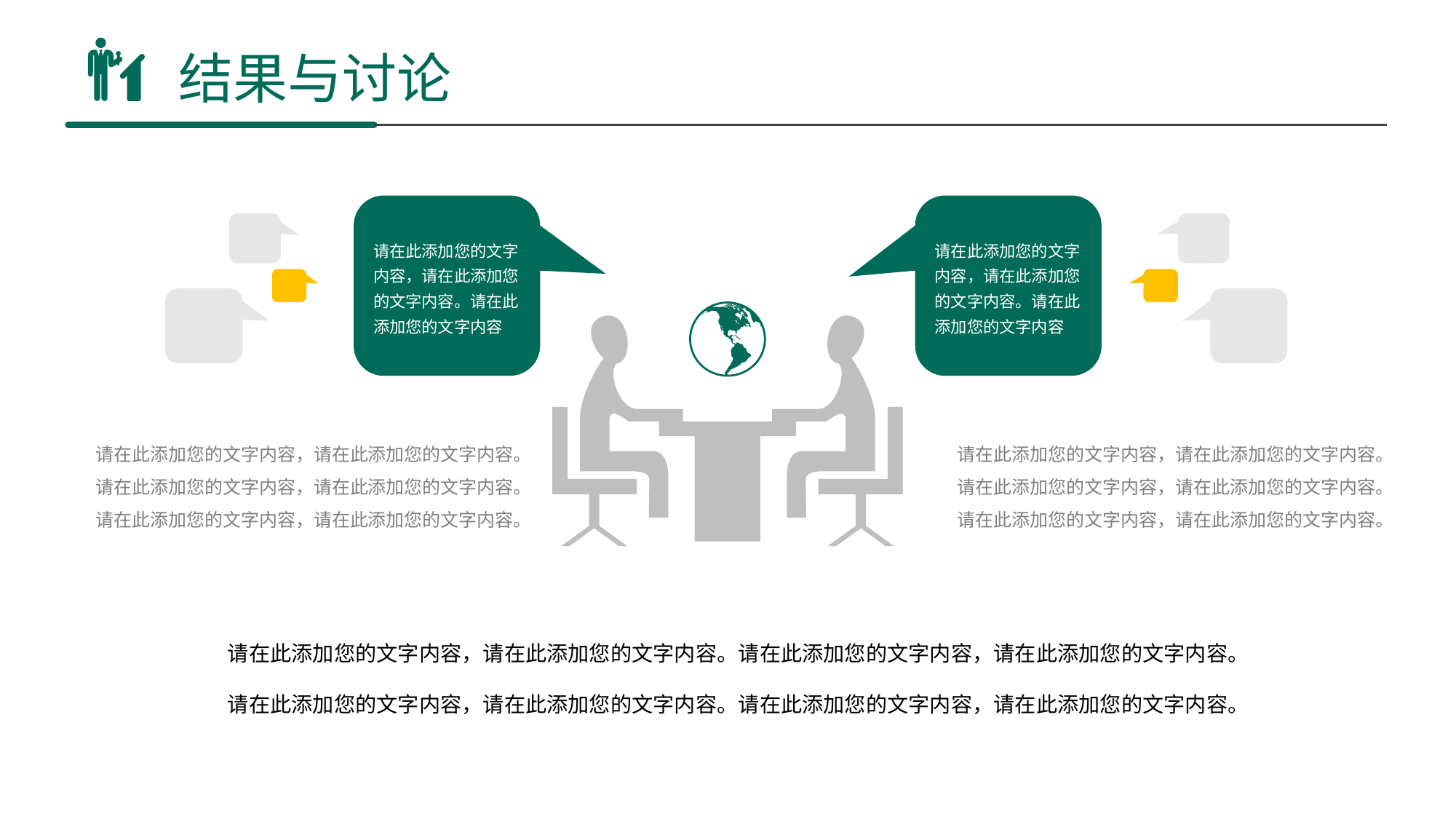

结果与讨论
请在此添加您的文字内容，请在此添加您的文字内容。请在此添加您的文字内容
请在此添加您的文字内容，请在此添加您的文字内容。请在此添加您的文字内容

请在此添加您的文字内容，请在此添加您的文字内容。请在此添加您的文字内容，请在此添加您的文字内容。请在此添加您的文字内容，请在此添加您的文字内容。
请在此添加您的文字内容，请在此添加您的文字内容。请在此添加您的文字内容，请在此添加您的文字内容。请在此添加您的文字内容，请在此添加您的文字内容。
请在此添加您的文字内容，请在此添加您的文字内容。请在此添加您的文字内容，请在此添加您的文字内容。
请在此添加您的文字内容，请在此添加您的文字内容。请在此添加您的文字内容，请在此添加您的文字内容。